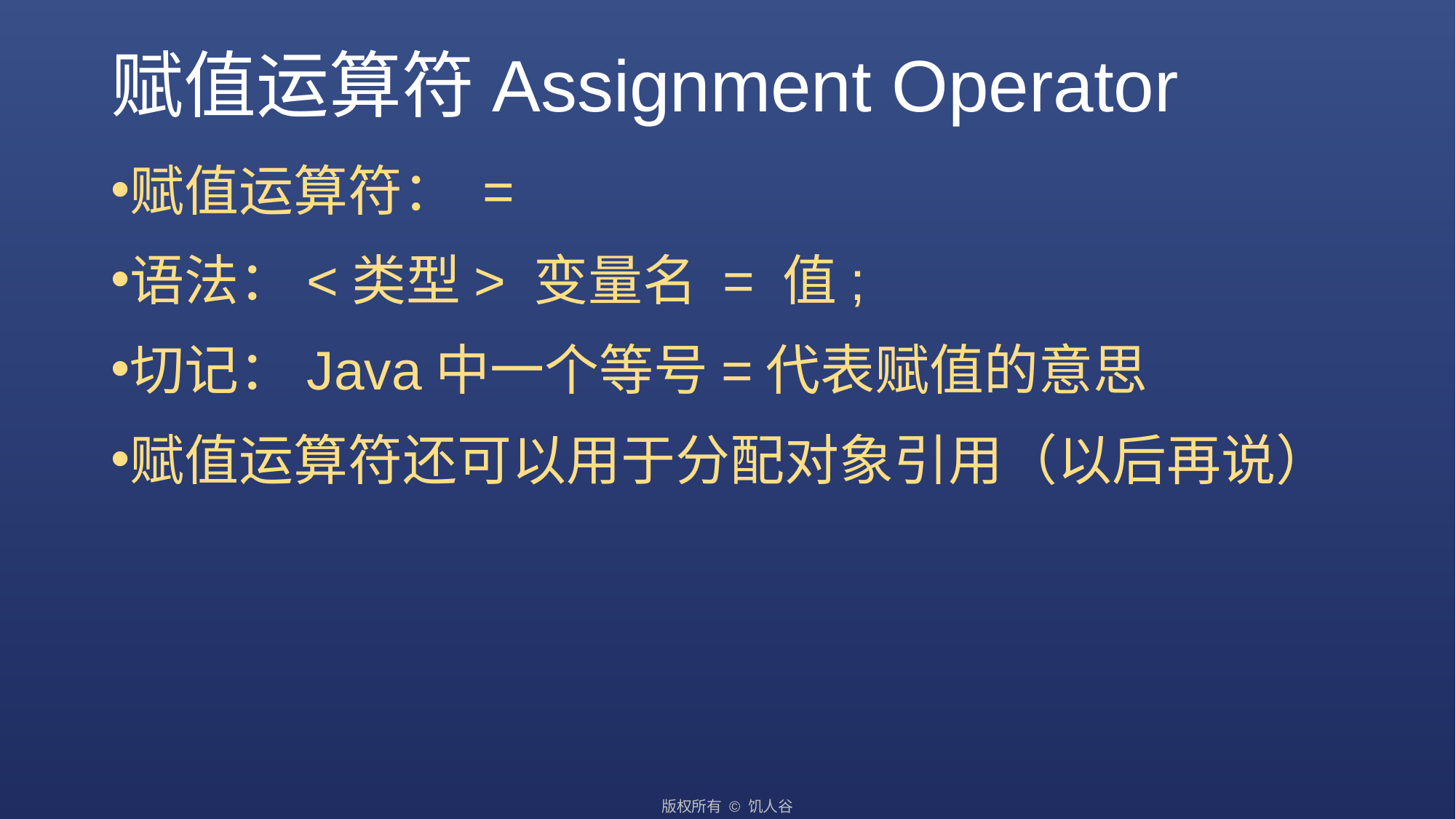

# 赋值运算符Assignment Operator
赋值运算符： =
语法：<类型> 变量名 = 值;
切记：Java中一个等号=代表赋值的意思
赋值运算符还可以用于分配对象引用（以后再说）